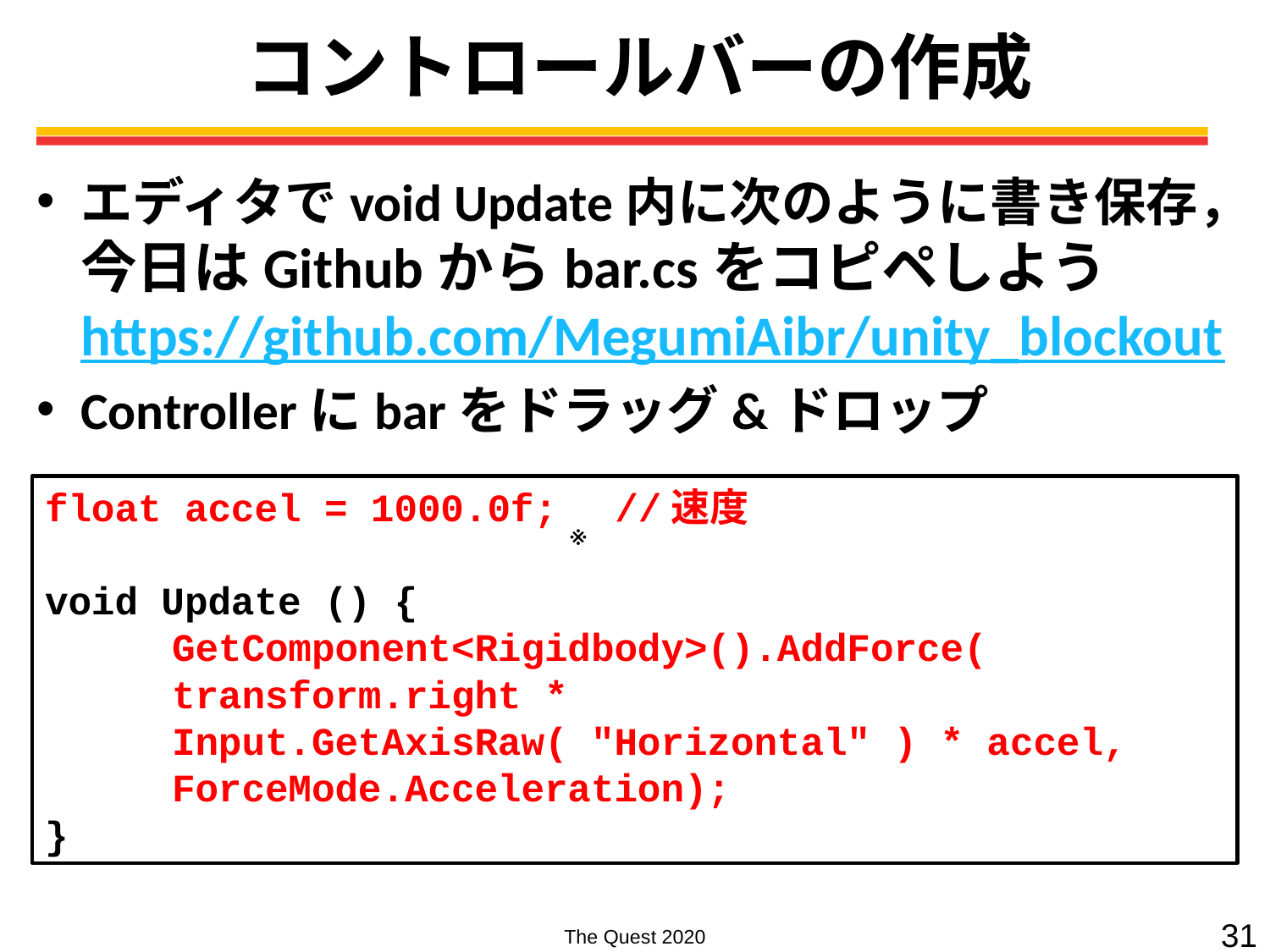

# コントロールバーの作成
エディタでvoid Update内に次のように書き保存，今日はGithubからbar.csをコピペしようhttps://github.com/MegumiAibr/unity_blockout
Controllerにbarをドラッグ&ドロップ

float accel = 1000.0f;　//速度

void Update () {
	GetComponent<Rigidbody>().AddForce(
	transform.right *
	Input.GetAxisRaw( "Horizontal" ) * accel,
	ForceMode.Acceleration);
}
※
31
The Quest 2020